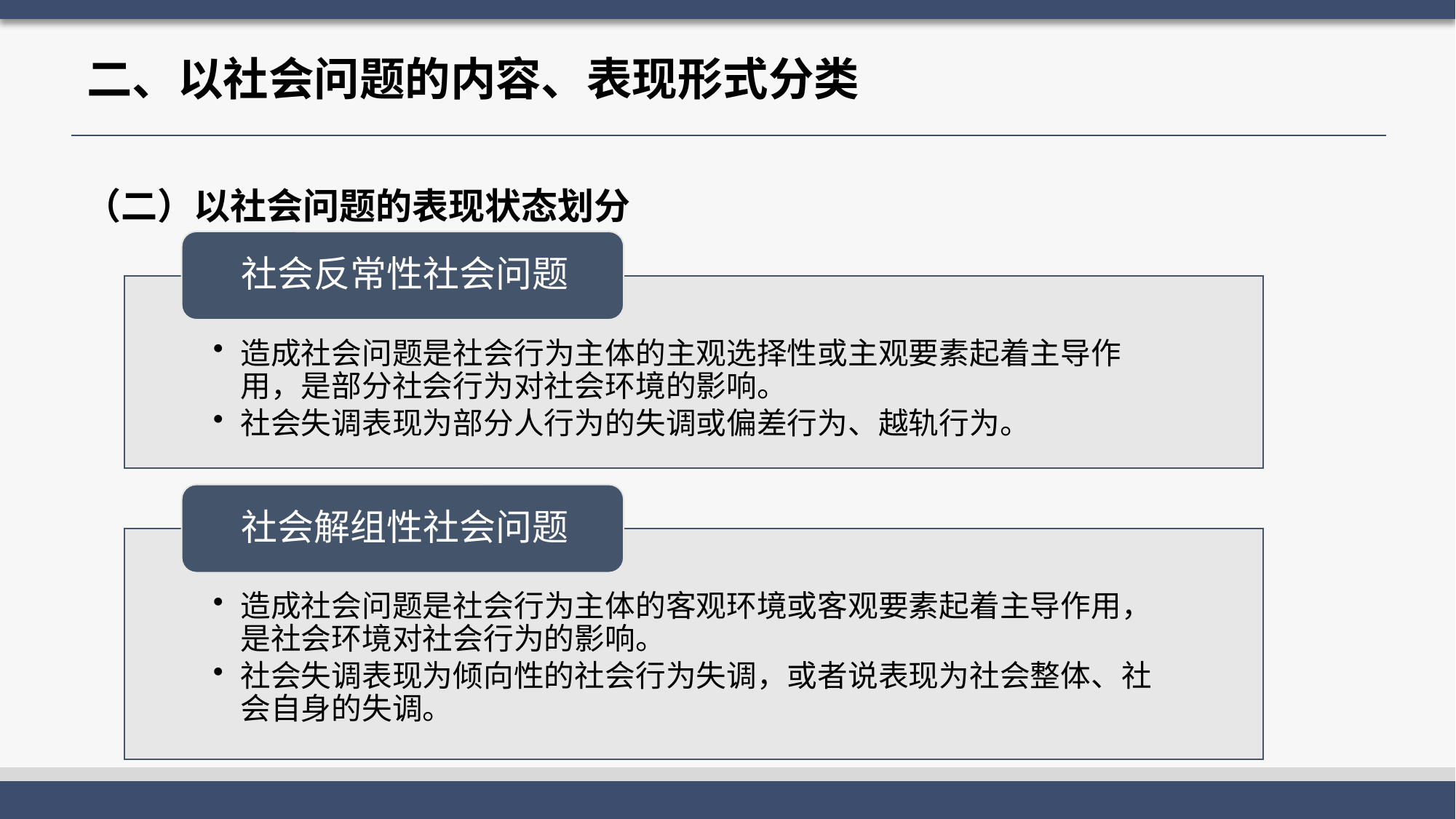

# 二、以社会问题的内容、表现形式分类

（二）以社会问题的表现状态划分

造成社会问题是社会行为主体的主观选择性或主观要素起着主导作用，是部分社会行为对社会环境的影响。
社会失调表现为部分人行为的失调或偏差行为、越轨行为。
社会反常性社会问题
造成社会问题是社会行为主体的客观环境或客观要素起着主导作用，是社会环境对社会行为的影响。
社会失调表现为倾向性的社会行为失调，或者说表现为社会整体、社会自身的失调。
社会解组性社会问题